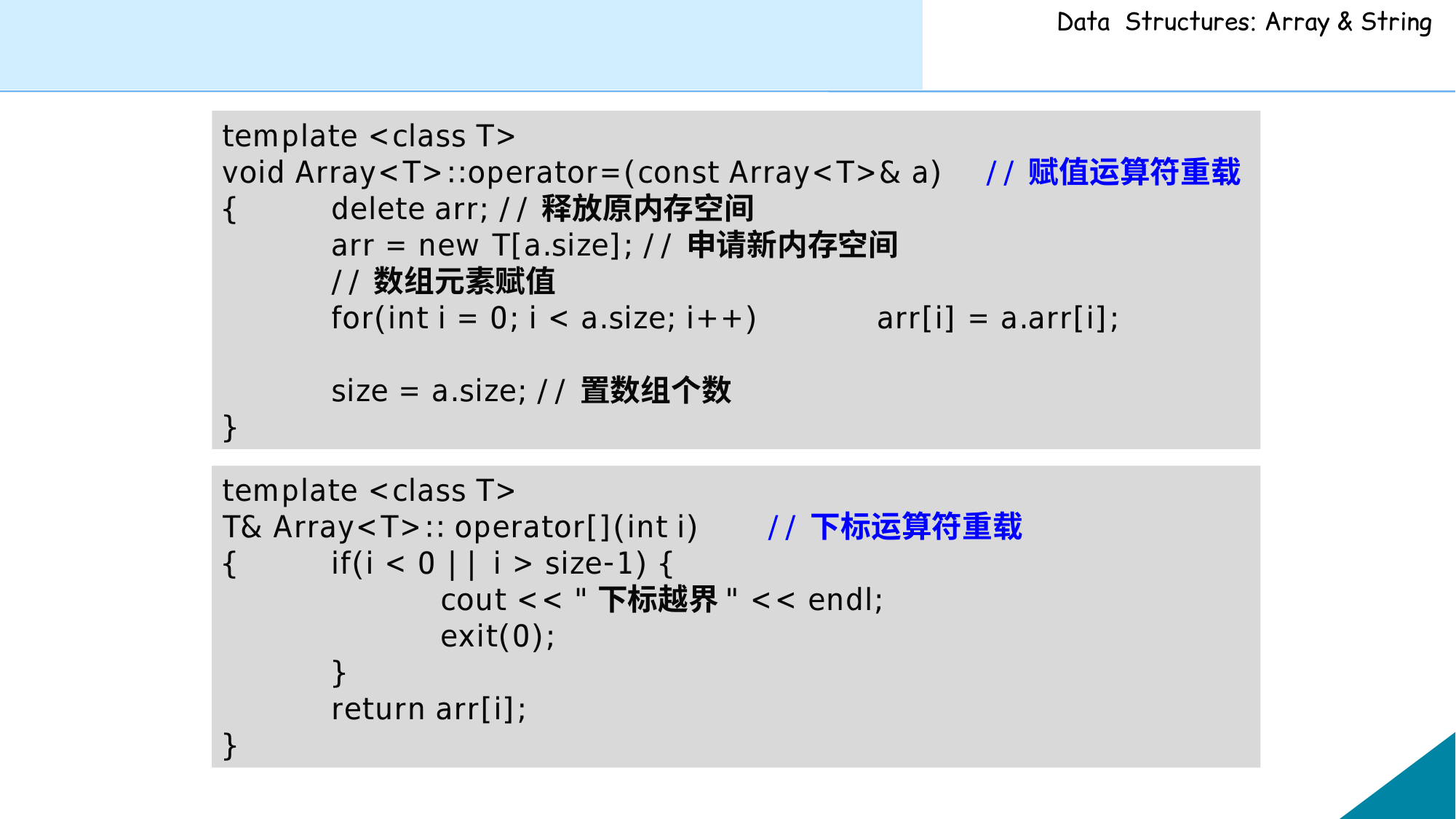

template <class T>
void Array<T>::operator=(const Array<T>& a)	//赋值运算符重载
{	delete arr; //释放原内存空间
	arr = new T[a.size]; //申请新内存空间
	//数组元素赋值
	for(int i = 0; i < a.size; i++) 	arr[i] = a.arr[i];

	size = a.size; //置数组个数
}
template <class T>
T& Array<T>:: operator[](int i)     	//下标运算符重载
{	if(i < 0 || i > size-1)	{
		cout << "下标越界" << endl;
		exit(0);
	}
	return arr[i];
}